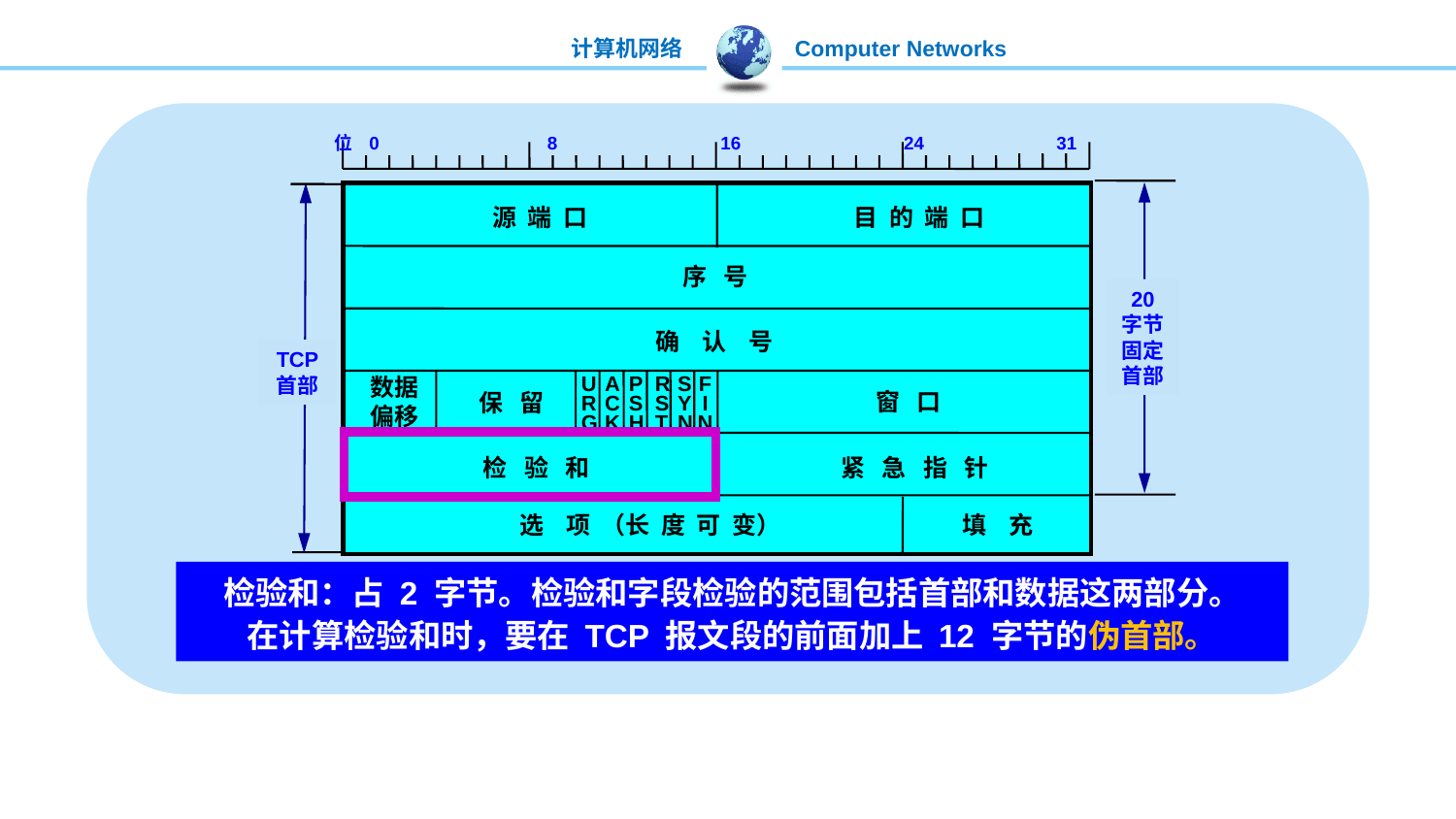

位   0                                 8                                16                                24                          31

源  端  口
目  的  端  口

序   号
20
字节
固定
首部

确    认    号
TCP 首部
数据
偏移
U
R
G
A
C
K
P
S
H
R
S
T
S
Y
N
F
I
N

窗   口
保   留

检   验   和
紧   急   指   针

选    项  （长  度  可  变）
填    充

检验和：占 2 字节。检验和字段检验的范围包括首部和数据这两部分。
在计算检验和时，要在 TCP 报文段的前面加上 12 字节的伪首部。